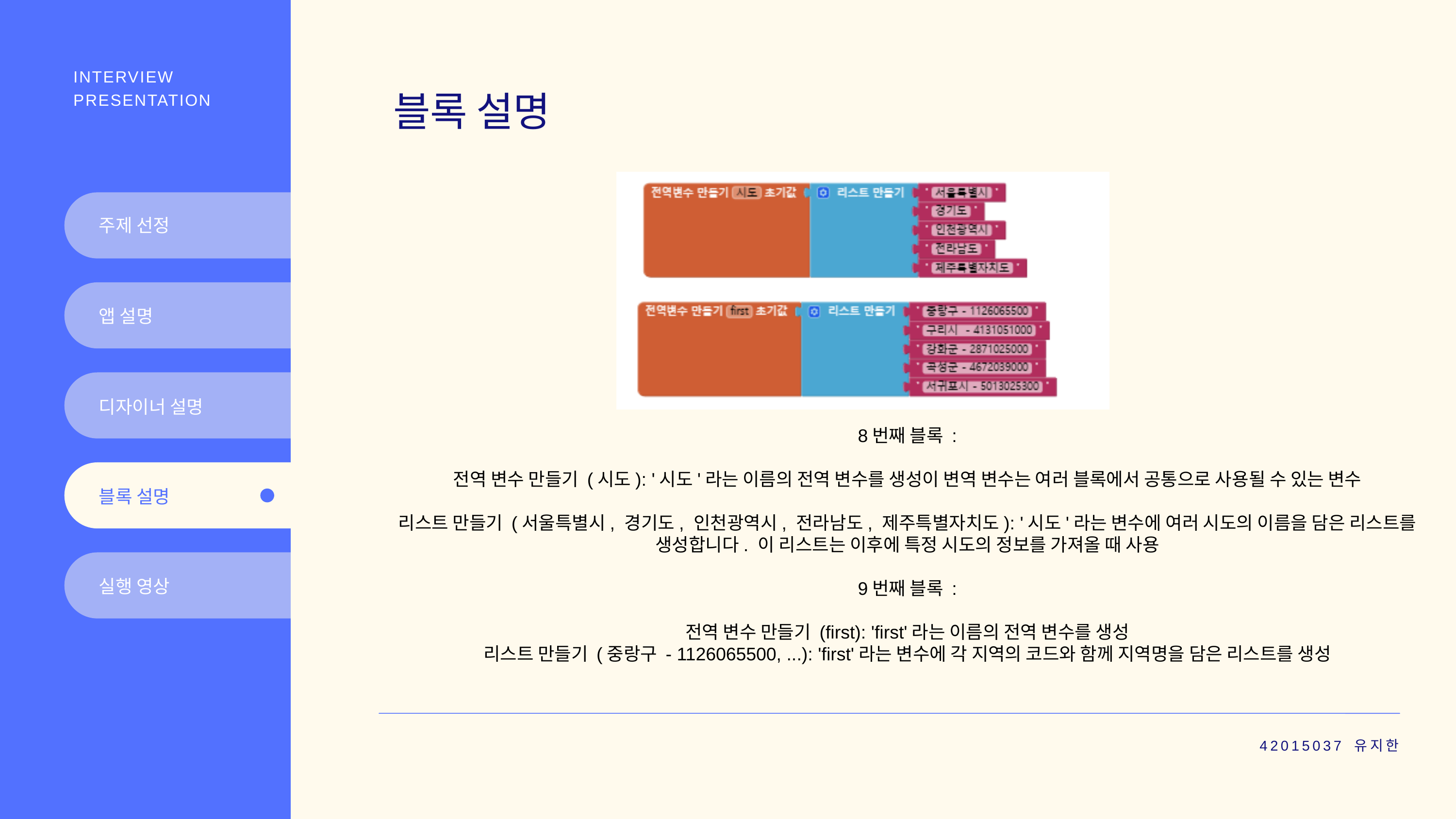

INTERVIEW PRESENTATION
블록 설명

주제 선정

앱 설명

디자이너 설명
 8번째 블록 :

전역 변수 만들기 (시도): '시도'라는 이름의 전역 변수를 생성이 변역 변수는 여러 블록에서 공통으로 사용될 수 있는 변수

리스트 만들기 (서울특별시, 경기도, 인천광역시, 전라남도, 제주특별자치도): '시도'라는 변수에 여러 시도의 이름을 담은 리스트를 생성합니다. 이 리스트는 이후에 특정 시도의 정보를 가져올 때 사용

9번째 블록 :

전역 변수 만들기 (first): 'first'라는 이름의 전역 변수를 생성
리스트 만들기 (중랑구 - 1126065500, ...): 'first'라는 변수에 각 지역의 코드와 함께 지역명을 담은 리스트를 생성

블록 설명

실행 영상

42015037 유지한